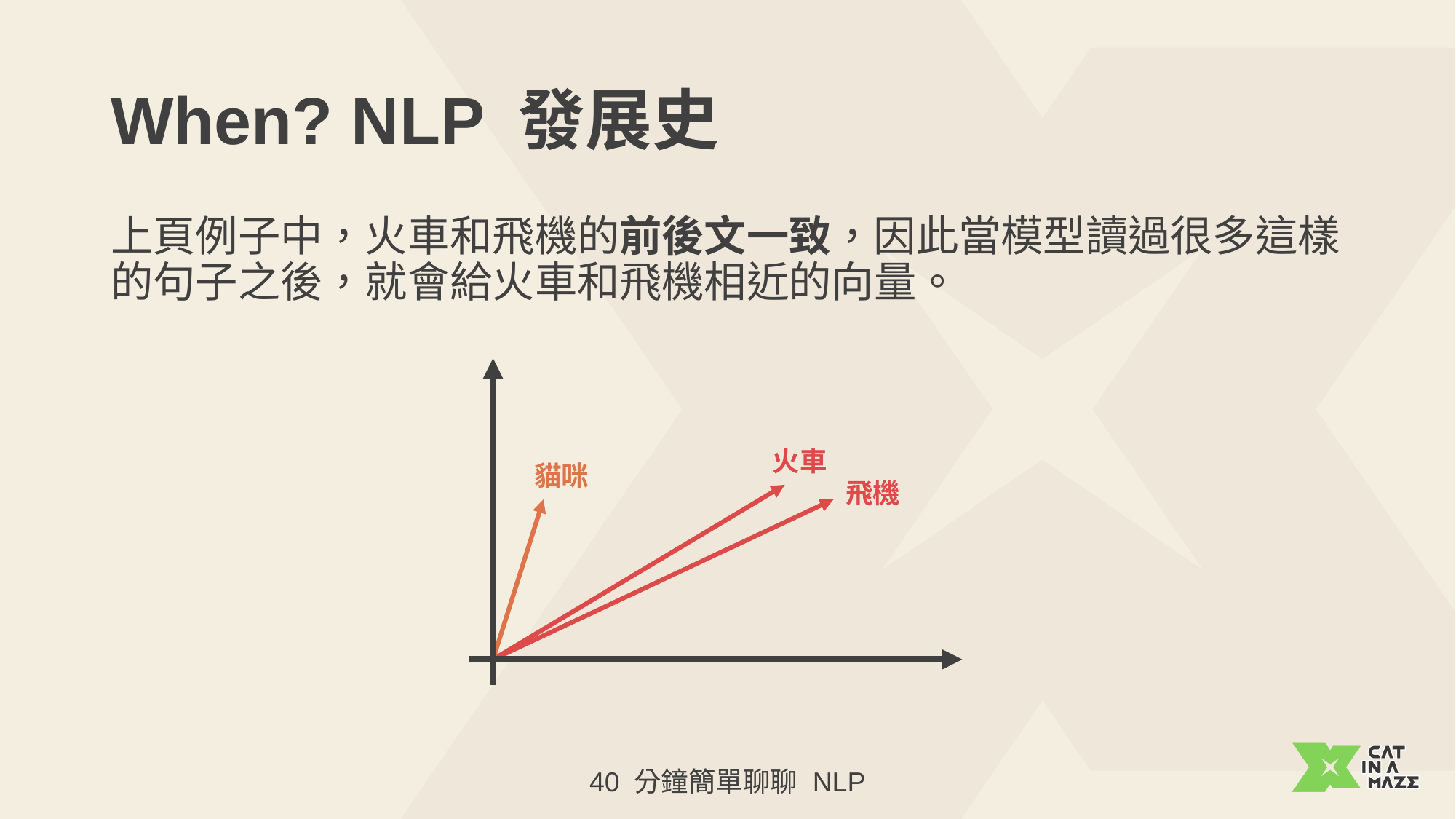

# When? NLP 發展史
上頁例子中，火車和飛機的前後文一致，因此當模型讀過很多這樣的句子之後，就會給火車和飛機相近的向量。
火車
貓咪
飛機
40 分鐘簡單聊聊 NLP